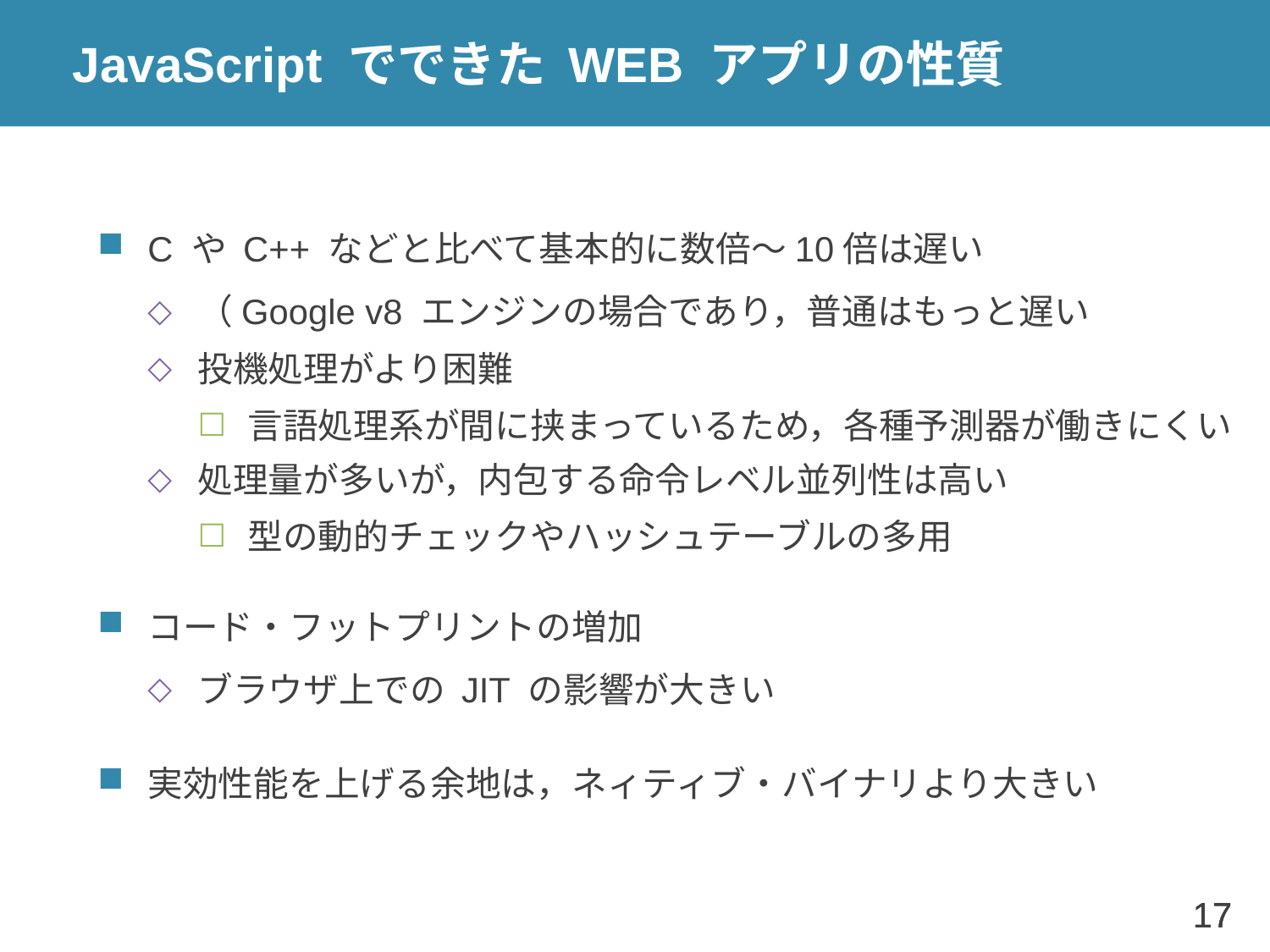

# JavaScript でできた WEB アプリの性質
C や C++ などと比べて基本的に数倍～10倍は遅い
（Google v8 エンジンの場合であり，普通はもっと遅い
投機処理がより困難
言語処理系が間に挟まっているため，各種予測器が働きにくい
処理量が多いが，内包する命令レベル並列性は高い
型の動的チェックやハッシュテーブルの多用
コード・フットプリントの増加
ブラウザ上での JIT の影響が大きい
実効性能を上げる余地は，ネィティブ・バイナリより大きい